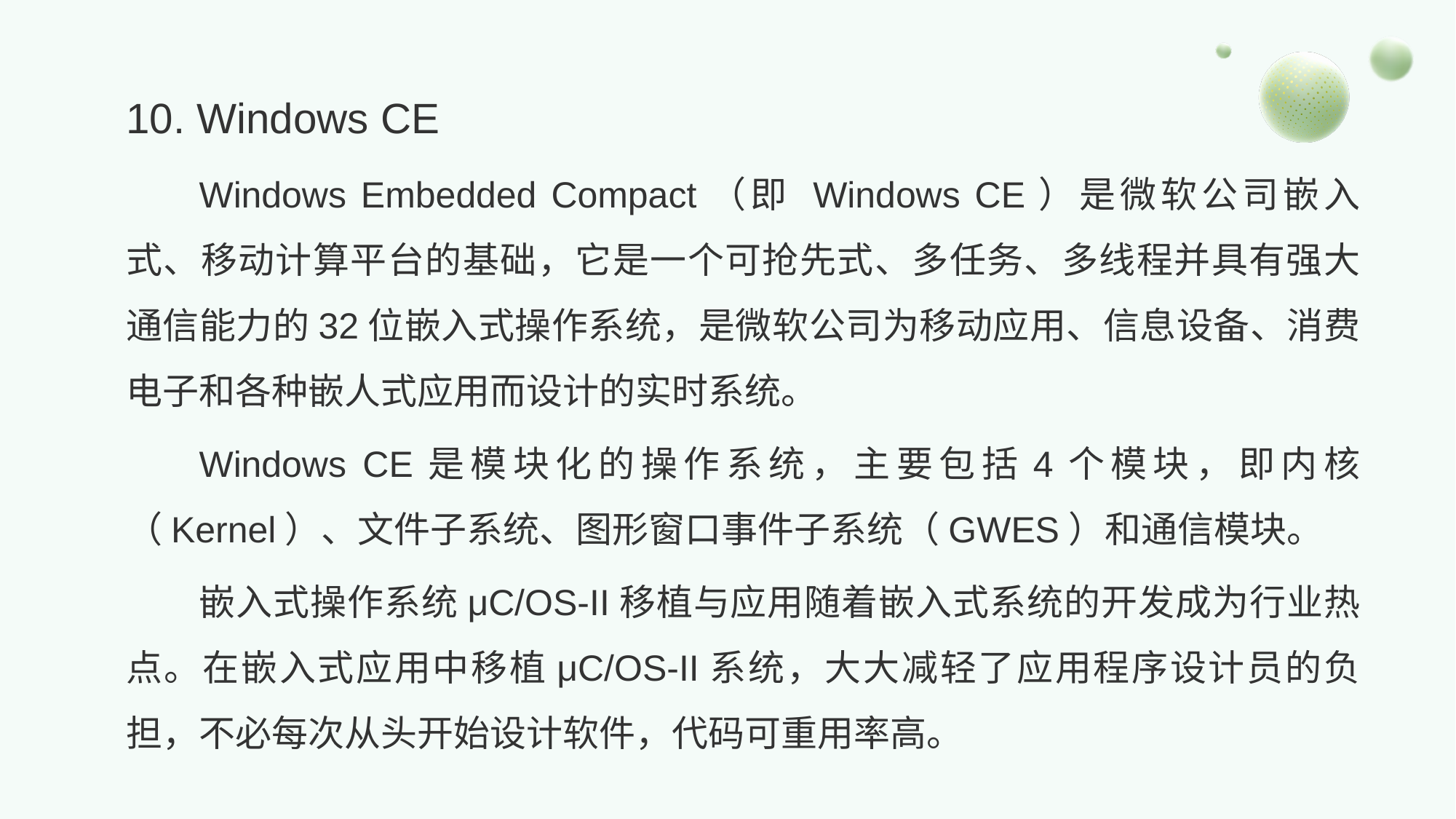

10. Windows CE
Windows Embedded Compact（即 Windows CE）是微软公司嵌入式、移动计算平台的基础，它是一个可抢先式、多任务、多线程并具有强大通信能力的32位嵌入式操作系统，是微软公司为移动应用、信息设备、消费电子和各种嵌人式应用而设计的实时系统。
Windows CE是模块化的操作系统，主要包括4个模块，即内核（Kernel）、文件子系统、图形窗口事件子系统（GWES）和通信模块。
嵌入式操作系统μC/OS-II移植与应用随着嵌入式系统的开发成为行业热点。在嵌入式应用中移植μC/OS-II系统，大大减轻了应用程序设计员的负担，不必每次从头开始设计软件，代码可重用率高。